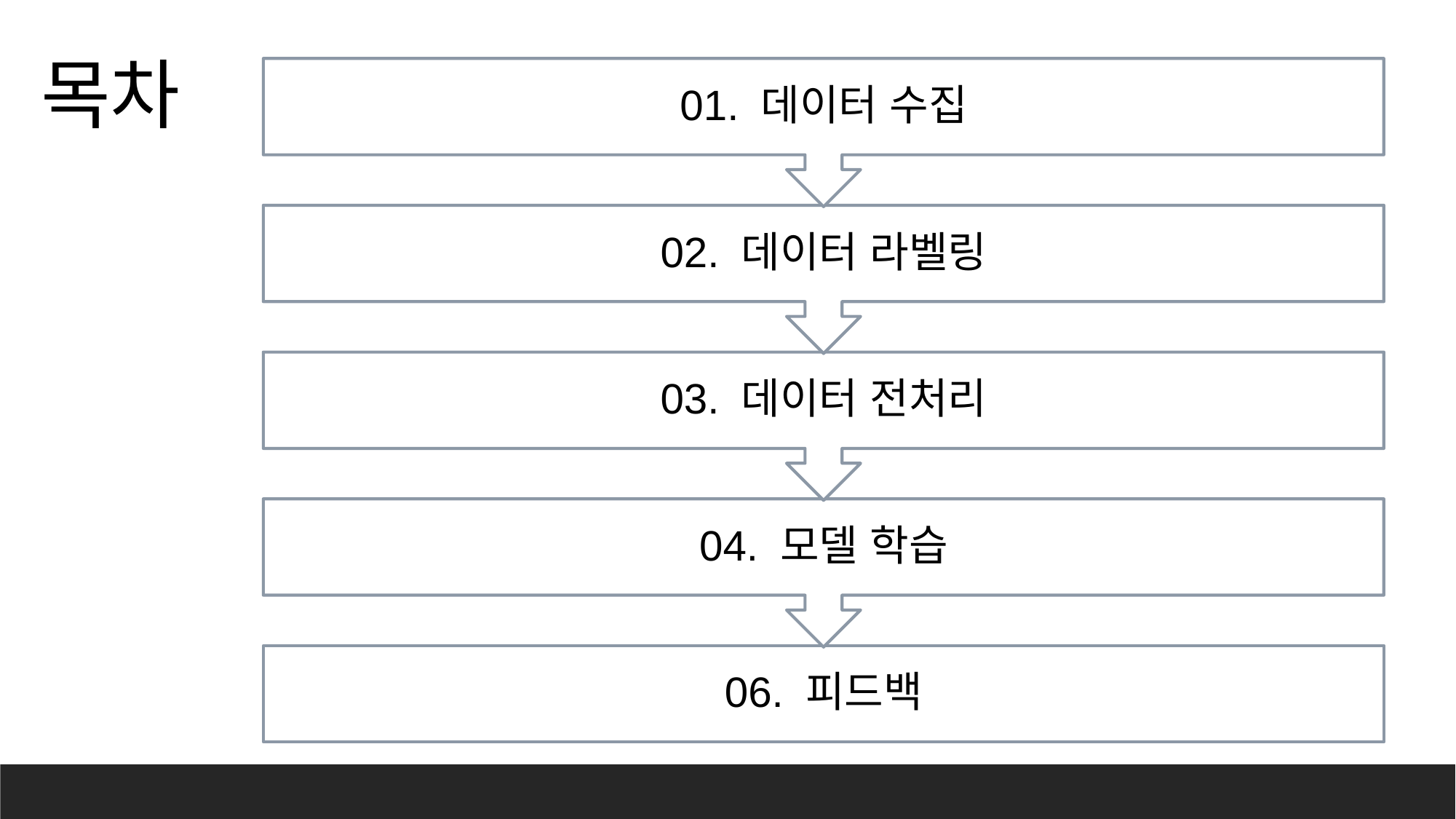

목차
06. 피드백
04. 모델 학습
03. 데이터 전처리
02. 데이터 라벨링
01. 데이터 수집